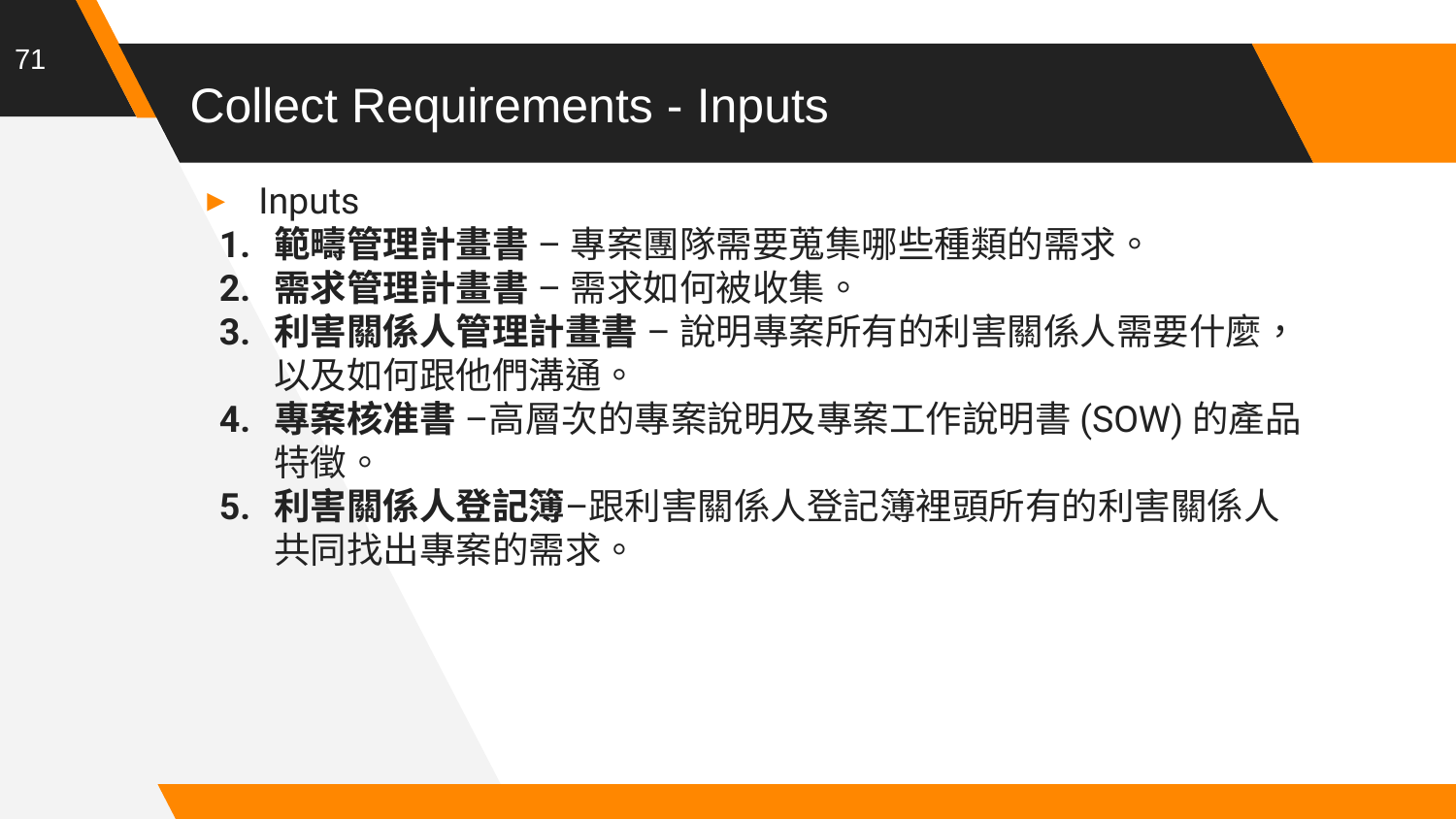

71
# Collect Requirements - Inputs
Inputs
範疇管理計畫書 – 專案團隊需要蒐集哪些種類的需求。
需求管理計畫書 – 需求如何被收集。
利害關係人管理計畫書 – 說明專案所有的利害關係人需要什麼，以及如何跟他們溝通。
專案核准書 –高層次的專案說明及專案工作說明書(SOW)的產品特徵。
利害關係人登記簿–跟利害關係人登記簿裡頭所有的利害關係人共同找出專案的需求。